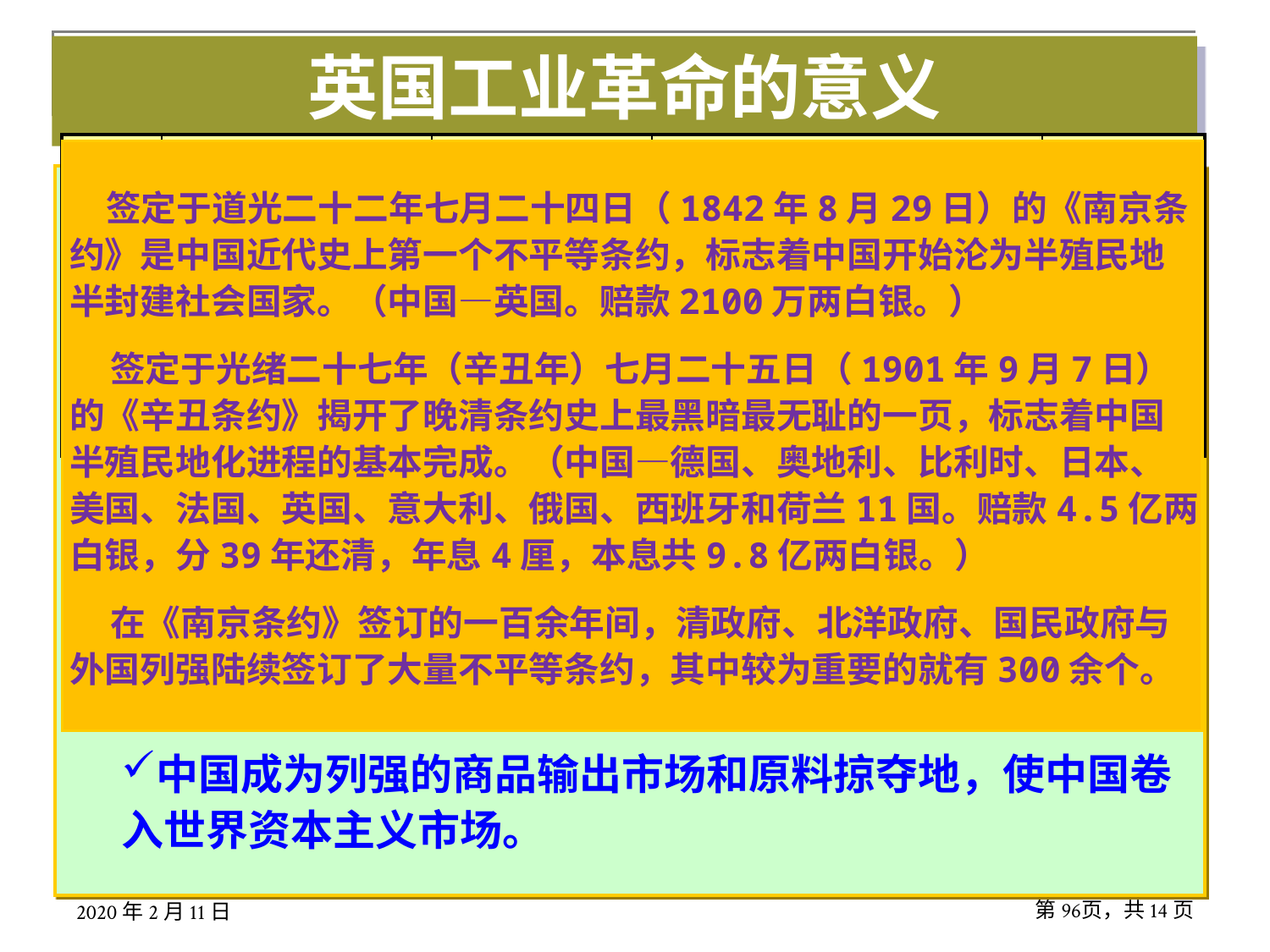

英国工业革命的意义
|  | 主要出口产品 | 受欢迎程度 | 贸易情况 | 货币政策 |
| --- | --- | --- | --- | --- |
| 中 国 | 瓷器、茶、丝绸 | 好（奢侈品） | 顺差二三百万两白银/年 需要抽20%的高税率 | 银本位 |
| 英 国 | 羊毛、尼绒 | 差 | 鸦片贸易后：中国每年白银外流达600万两 | 金本位 |
    签定于道光二十二年七月二十四日（1842年8月29日）的《南京条约》是中国近代史上第一个不平等条约，标志着中国开始沦为半殖民地半封建社会国家。（中国—英国。赔款2100万两白银。）
    签定于光绪二十七年（辛丑年）七月二十五日（1901年9月7日）的《辛丑条约》揭开了晚清条约史上最黑暗最无耻的一页，标志着中国半殖民地化进程的基本完成。（中国—德国、奥地利、比利时、日本、美国、法国、英国、意大利、俄国、西班牙和荷兰11国。赔款4.5亿两白银，分39年还清，年息4厘，本息共9.8亿两白银。）
    在《南京条约》签订的一百余年间，清政府、北洋政府、国民政府与外国列强陆续签订了大量不平等条约，其中较为重要的就有300余个。
英国工业革命对中国的意义
英国通过鸦片贸易在对华贸易中变入超为出超，变劣势为优势。中国变出超为入超，变优势为劣势。
英国原来在广州贸易中亏损，但是鸦片贸易却给东印度公司、英属印度殖民地政府和鸦片贩子带来巨大利益。
英国发动两次鸦片战争，通过一系列不平等条约侵犯中国主权，中国开始沦为半殖民半封建社会，自给自足的自然经济开始解体。
中国成为列强的商品输出市场和原料掠夺地，使中国卷入世界资本主义市场。
2020年2月11日
第96页，共14页